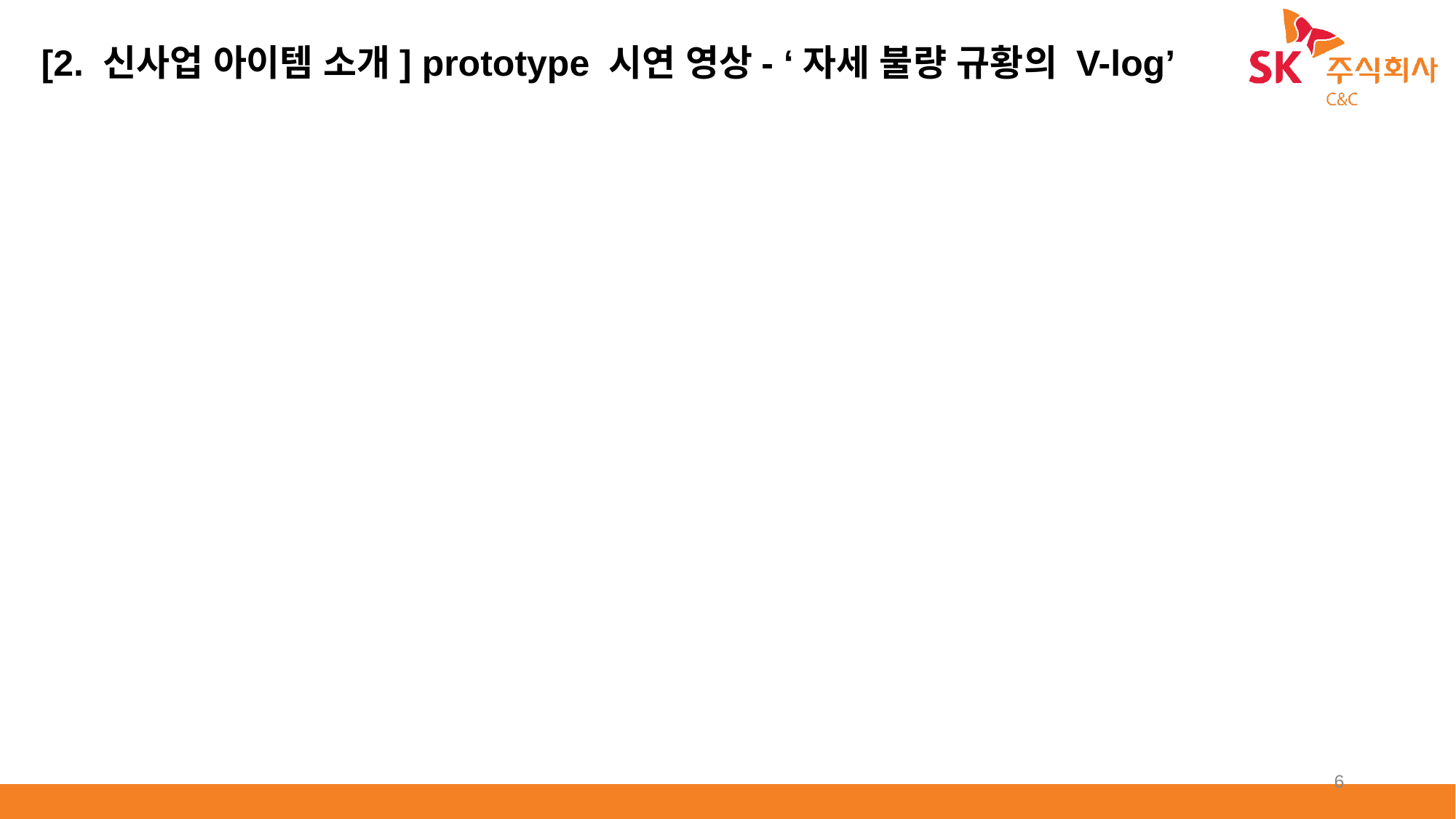

[2. 신사업 아이템 소개] prototype 시연 영상- ‘자세 불량 규황의 V-log’
6